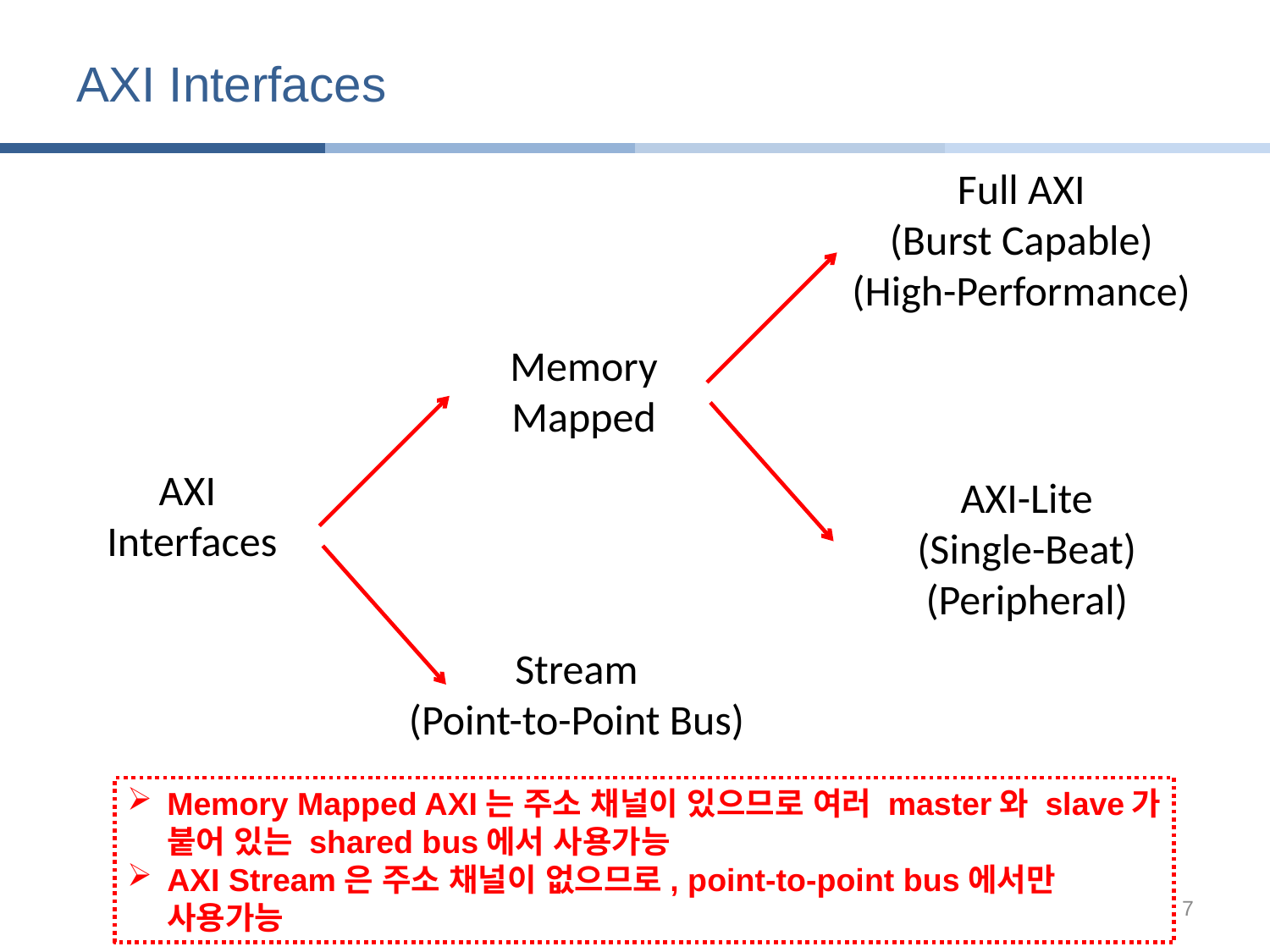

# AXI Interfaces
Full AXI
(Burst Capable)
(High-Performance)
Memory
Mapped
AXI
Interfaces
AXI-Lite
(Single-Beat)
(Peripheral)
Stream
(Point-to-Point Bus)
Memory Mapped AXI는 주소 채널이 있으므로 여러 master와 slave가 붙어 있는 shared bus에서 사용가능
AXI Stream은 주소 채널이 없으므로, point-to-point bus에서만 사용가능
7